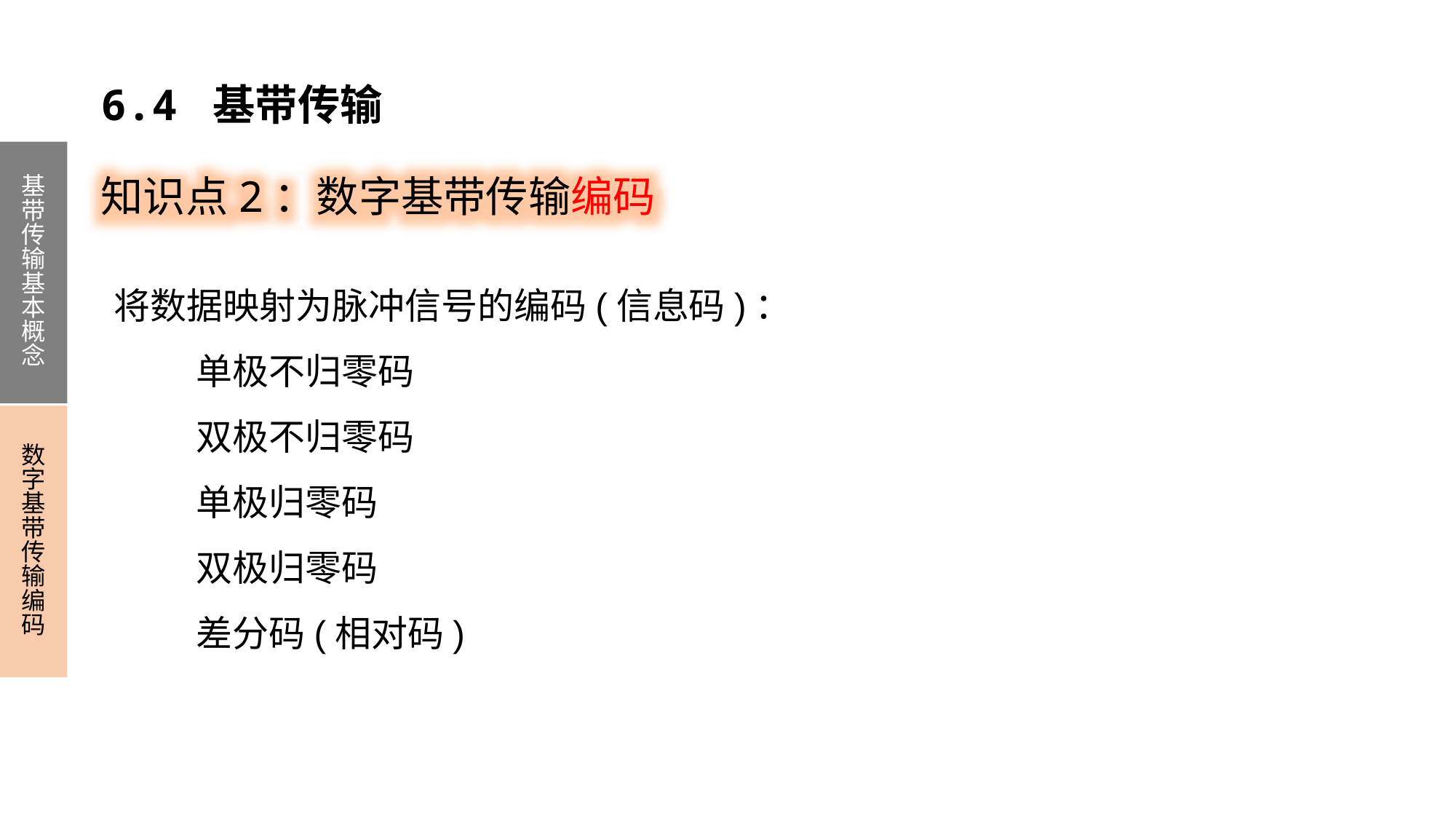

6.4 基带传输
知识点2：数字基带传输编码
基带传输基本概念
数字基带传输编码
将数据映射为脉冲信号的编码(信息码)：
         单极不归零码
         双极不归零码
         单极归零码
         双极归零码
         差分码(相对码)